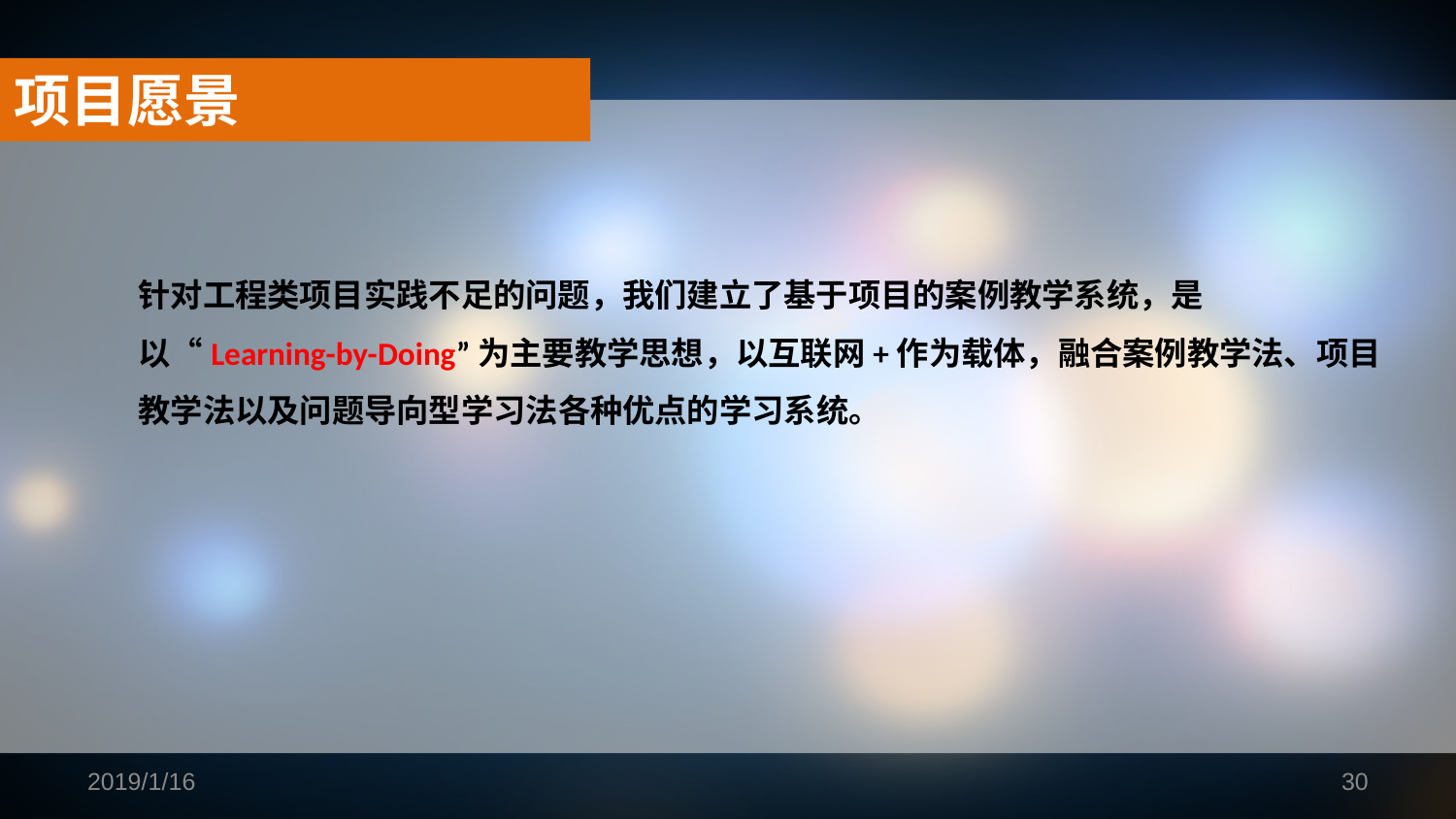

项目愿景

针对工程类项目实践不足的问题，我们建立了基于项目的案例教学系统，是以“Learning-by-Doing”为主要教学思想，以互联网+作为载体，融合案例教学法、项目教学法以及问题导向型学习法各种优点的学习系统。
2019/1/16
30